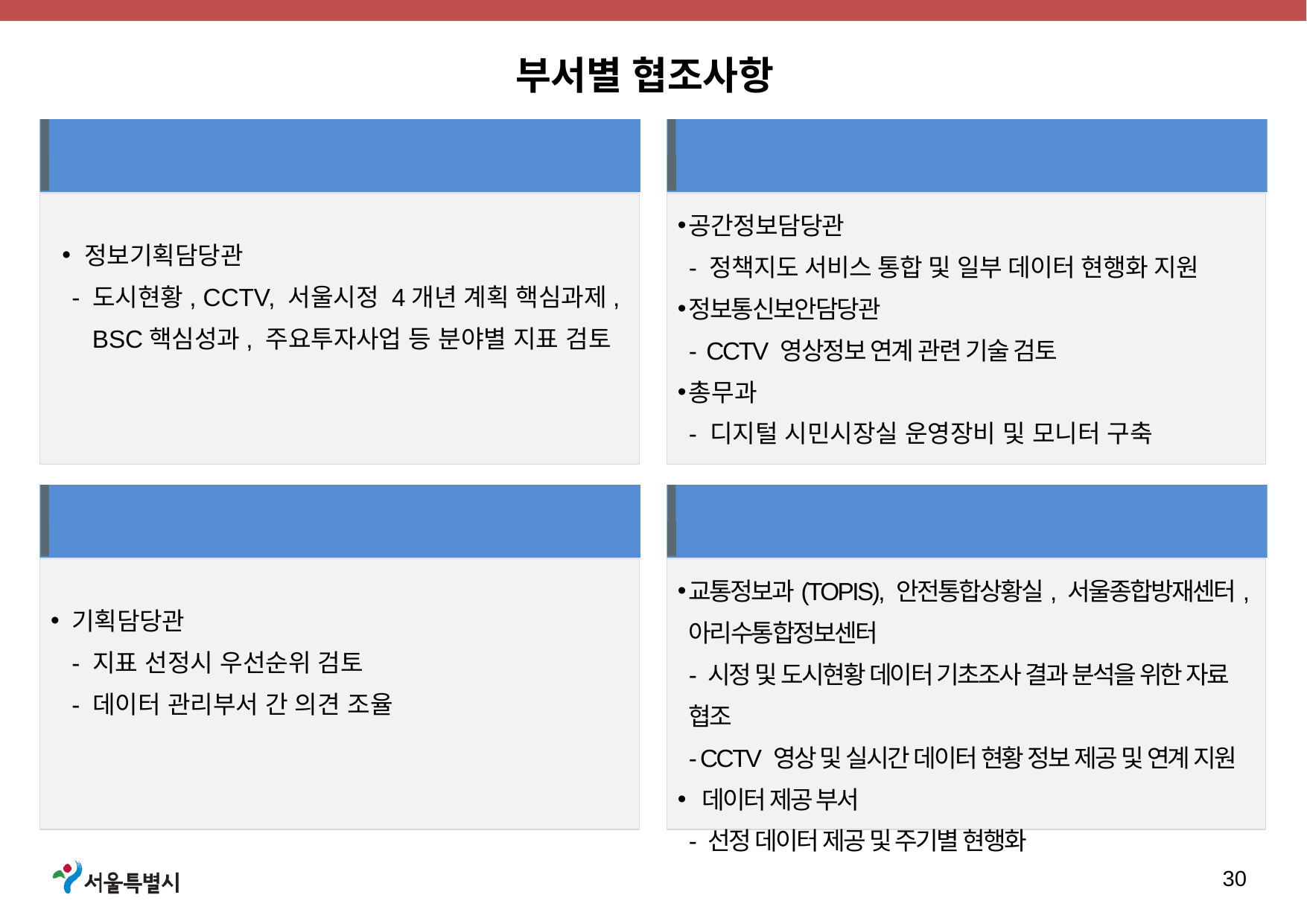

부서별 협조사항
시정지표 · 실시간 데이터 검토
유관서비스 통합을 위한 협업

 정보기획담당관
- 도시현황, CCTV, 서울시정 4개년 계획 핵심과제,
   BSC핵심성과, 주요투자사업 등 분야별 지표 검토

공간정보담당관
- 정책지도 서비스 통합 및 일부 데이터 현행화 지원
정보통신보안담당관
-  CCTV 영상정보 연계 관련 기술 검토
총무과
- 디지털 시민시장실 운영장비 및 모니터 구축
`16년 활용 데이터 부서별 의견조율·최종선정
선정 데이터 제공 및 지원

기획담당관
- 지표 선정시 우선순위 검토
- 데이터 관리부서 간 의견 조율

교통정보과(TOPIS), 안전통합상황실, 서울종합방재센터,
아리수통합정보센터
- 시정 및 도시현황 데이터 기초조사 결과 분석을 위한 자료 협조
- CCTV 영상 및 실시간 데이터 현황 정보 제공 및 연계 지원
 데이터 제공 부서
- 선정 데이터 제공 및 주기별 현행화